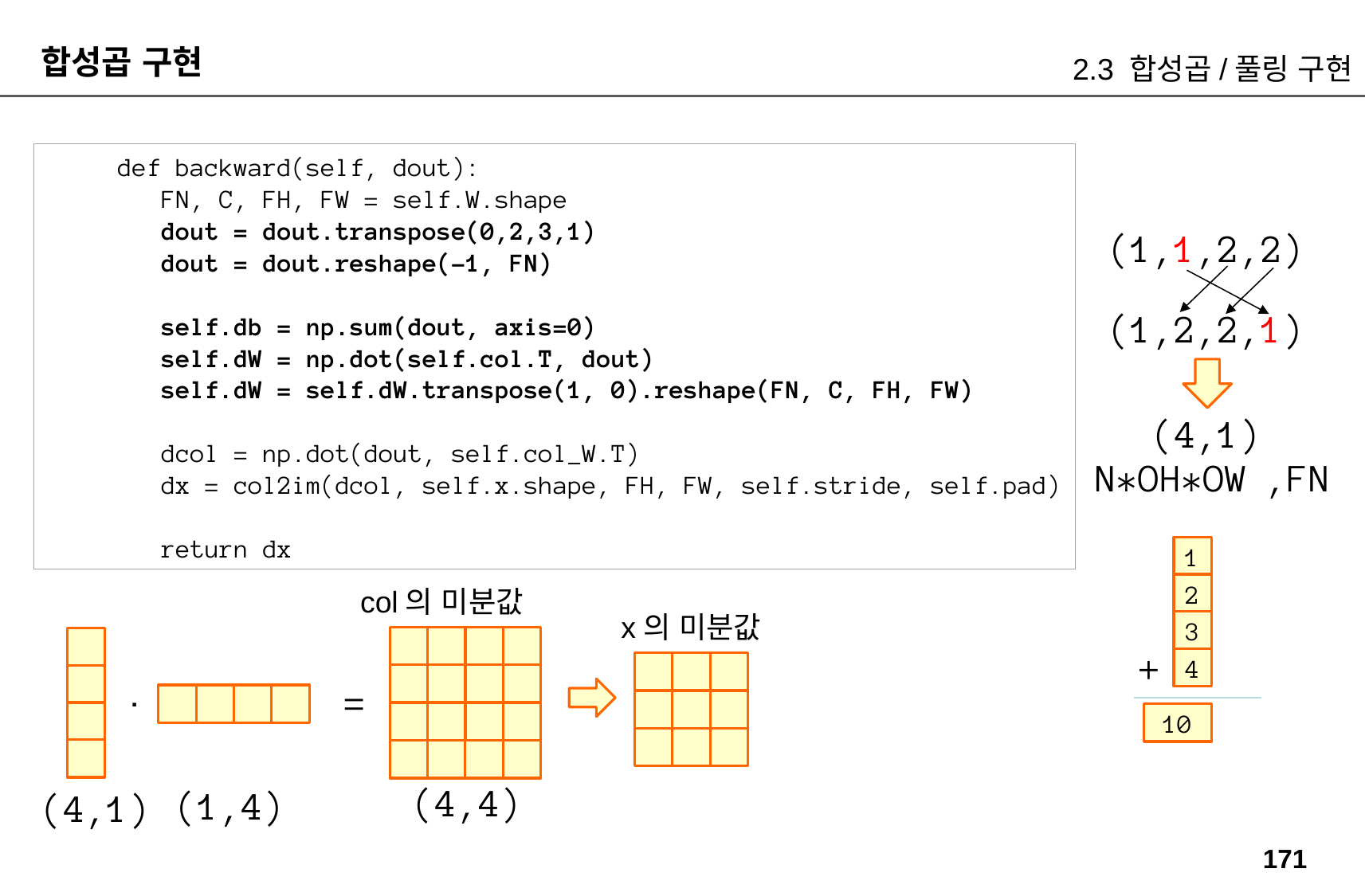

합성곱 구현
2.3 합성곱/풀링 구현
     def backward(self, dout):
        FN, C, FH, FW = self.W.shape
        dout = dout.transpose(0,2,3,1)
        dout = dout.reshape(-1, FN)

        self.db = np.sum(dout, axis=0)
        self.dW = np.dot(self.col.T, dout)
        self.dW = self.dW.transpose(1, 0).reshape(FN, C, FH, FW)

        dcol = np.dot(dout, self.col_W.T)
        dx = col2im(dcol, self.x.shape, FH, FW, self.stride, self.pad)

        return dx
(1,1,2,2)
(1,2,2,1)

(4,1)
,FN
N*OH*OW
1
2
col의 미분값
x의 미분값
3

+
4

.

=

10

(4,4)
(1,4)
(4,1)